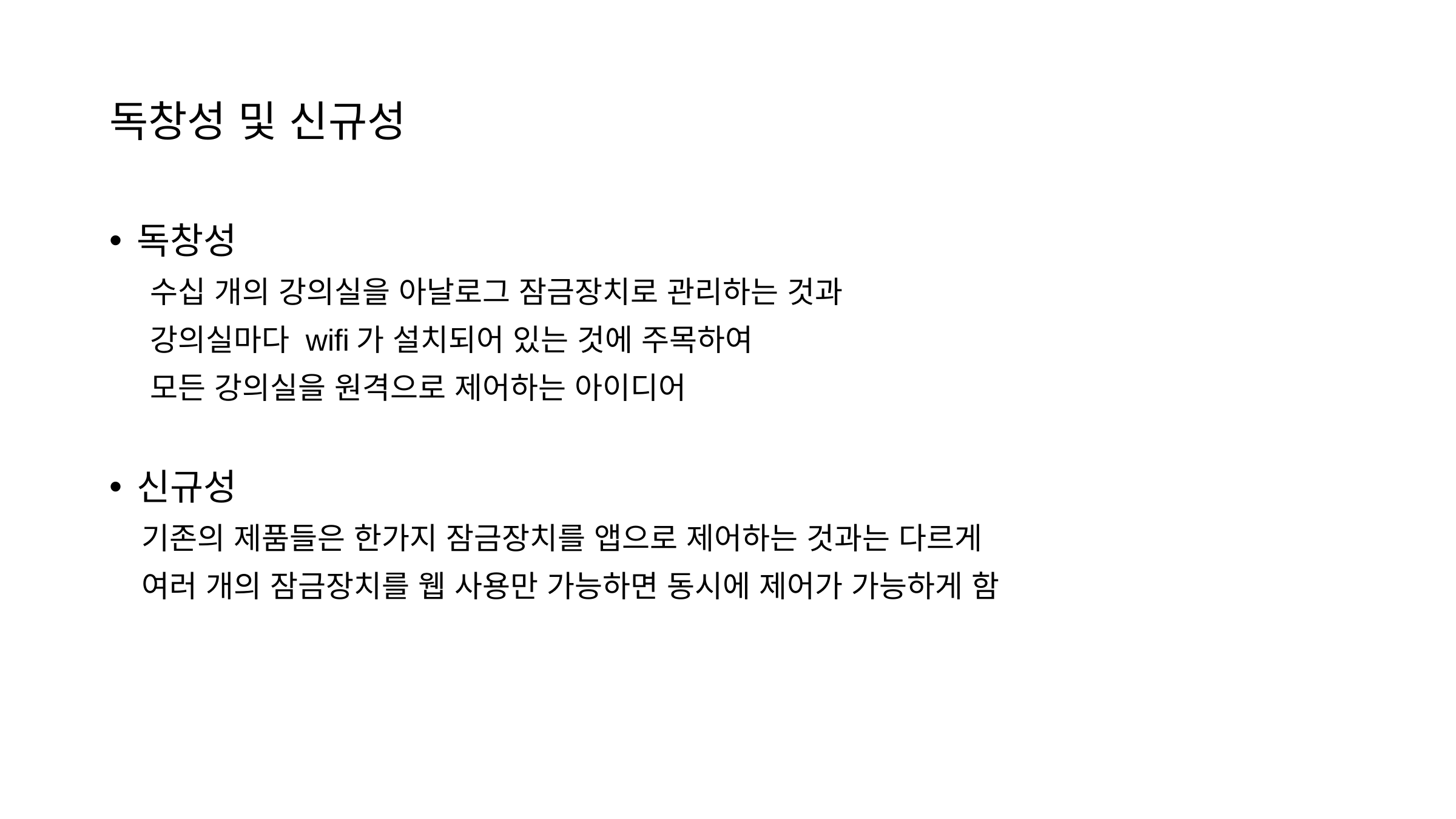

# 독창성 및 신규성
독창성
    수십 개의 강의실을 아날로그 잠금장치로 관리하는 것과
    강의실마다 wifi가 설치되어 있는 것에 주목하여
    모든 강의실을 원격으로 제어하는 아이디어

신규성
   기존의 제품들은 한가지 잠금장치를 앱으로 제어하는 것과는 다르게
   여러 개의 잠금장치를 웹 사용만 가능하면 동시에 제어가 가능하게 함